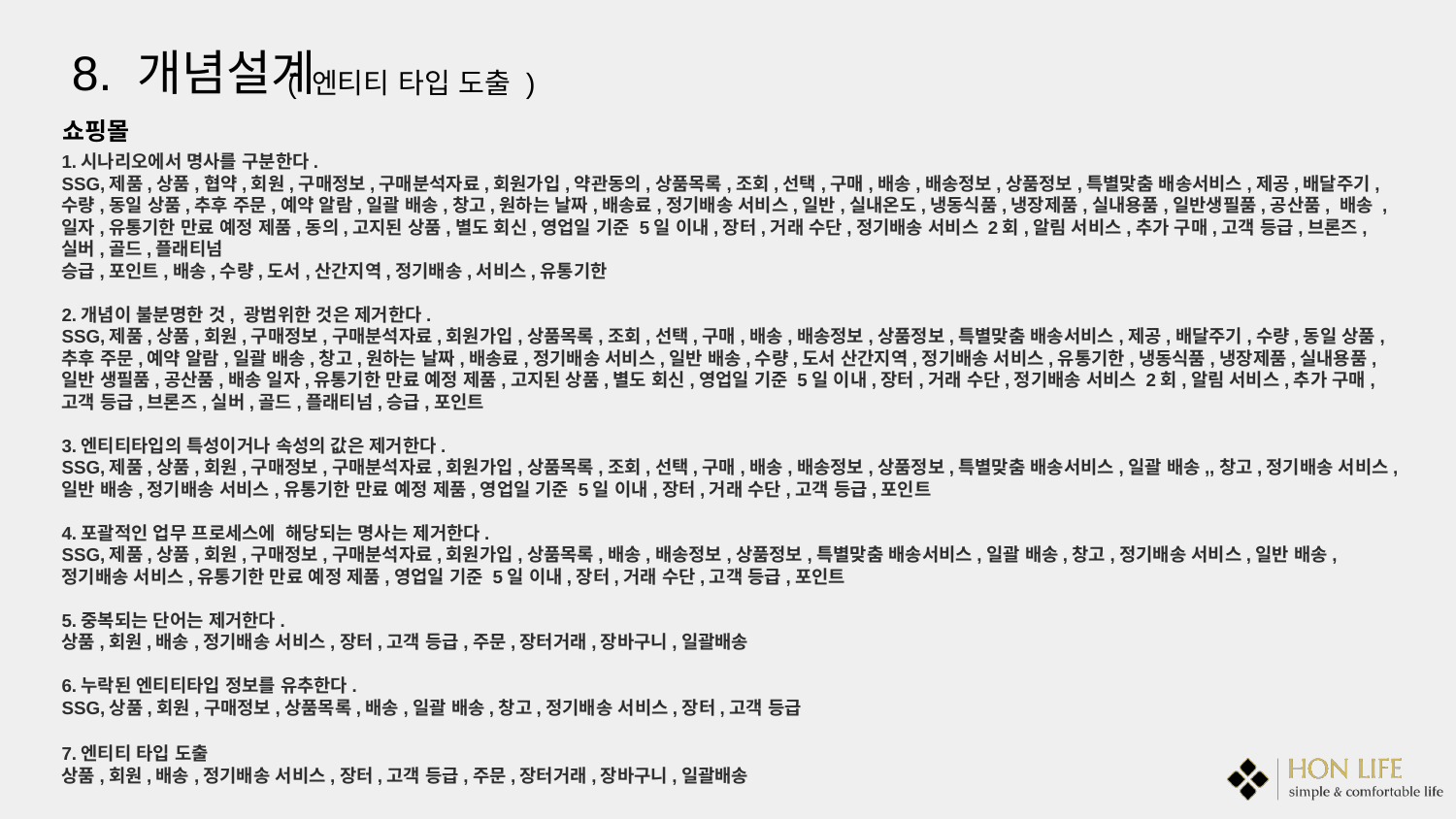

8. 개념설계
( 엔티티 타입 도출 )
쇼핑몰
1.시나리오에서 명사를 구분한다.
SSG,제품,상품,협약,회원,구매정보,구매분석자료,회원가입,약관동의,상품목록,조회,선택,구매,배송,배송정보,상품정보,특별맞춤 배송서비스,제공,배달주기,수량,동일 상품,추후 주문,예약 알람,일괄 배송,창고,원하는 날짜,배송료,정기배송 서비스,일반,실내온도,냉동식품,냉장제품,실내용품,일반생필품,공산품, 배송 ,일자,유통기한 만료 예정 제품,동의,고지된 상품,별도 회신,영업일 기준 5일 이내,장터,거래 수단,정기배송 서비스 2회,알림 서비스,추가 구매,고객 등급,브론즈,실버,골드,플래티넘
승급,포인트,배송,수량,도서,산간지역,정기배송,서비스,유통기한

2.개념이 불분명한 것, 광범위한 것은 제거한다.
SSG,제품,상품,회원,구매정보,구매분석자료,회원가입,상품목록,조회,선택,구매,배송,배송정보,상품정보,특별맞춤 배송서비스,제공,배달주기,수량,동일 상품,추후 주문,예약 알람,일괄 배송,창고,원하는 날짜,배송료,정기배송 서비스,일반 배송,수량,도서 산간지역,정기배송 서비스,유통기한,냉동식품,냉장제품,실내용품,일반 생필품,공산품,배송 일자,유통기한 만료 예정 제품,고지된 상품,별도 회신,영업일 기준 5일 이내,장터,거래 수단,정기배송 서비스 2회,알림 서비스,추가 구매,고객 등급,브론즈,실버,골드,플래티넘,승급,포인트

3.엔티티타입의 특성이거나 속성의 값은 제거한다.
SSG,제품,상품,회원,구매정보,구매분석자료,회원가입,상품목록,조회,선택,구매,배송,배송정보,상품정보,특별맞춤 배송서비스,일괄 배송,,창고,정기배송 서비스,일반 배송,정기배송 서비스,유통기한 만료 예정 제품,영업일 기준 5일 이내,장터,거래 수단,고객 등급,포인트

4.포괄적인 업무 프로세스에  해당되는 명사는 제거한다.
SSG,제품,상품,회원,구매정보,구매분석자료,회원가입,상품목록,배송,배송정보,상품정보,특별맞춤 배송서비스,일괄 배송,창고,정기배송 서비스,일반 배송,정기배송 서비스,유통기한 만료 예정 제품,영업일 기준 5일 이내,장터,거래 수단,고객 등급,포인트

5.중복되는 단어는 제거한다.
상품,회원,배송,정기배송 서비스,장터,고객 등급,주문,장터거래,장바구니,일괄배송

6.누락된 엔티티타입 정보를 유추한다.
SSG,상품,회원,구매정보,상품목록,배송,일괄 배송,창고,정기배송 서비스,장터,고객 등급

7.엔티티 타입 도출
상품,회원,배송,정기배송 서비스,장터,고객 등급,주문,장터거래,장바구니,일괄배송